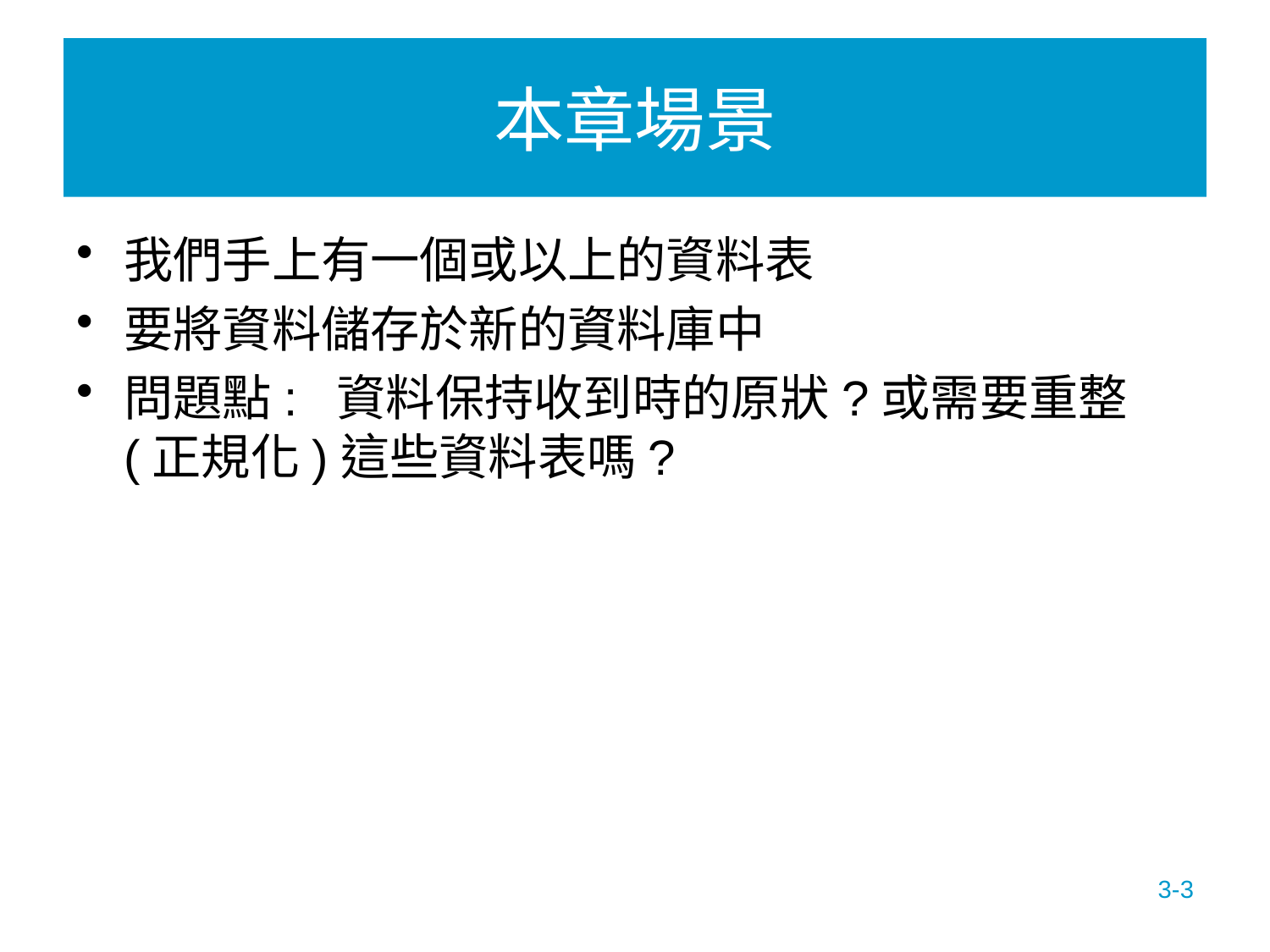

# 本章場景
我們手上有一個或以上的資料表
要將資料儲存於新的資料庫中
問題點:  資料保持收到時的原狀?或需要重整(正規化)這些資料表嗎?
3-3